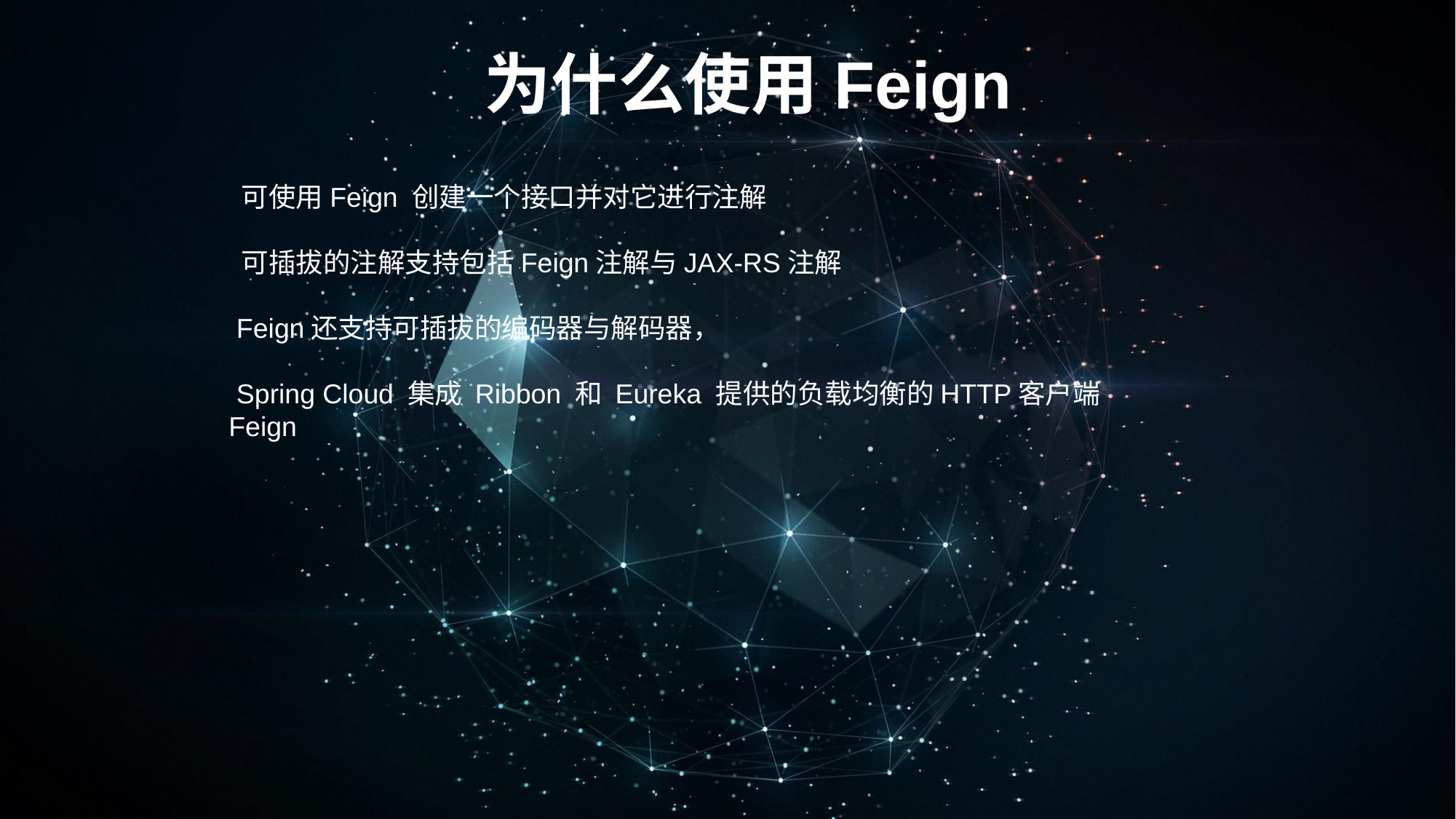

为什么使用Feign

 可使用Feign 创建一个接口并对它进行注解

 可插拔的注解支持包括Feign注解与JAX-RS注解

 Feign还支持可插拔的编码器与解码器，

 Spring Cloud 集成 Ribbon 和 Eureka 提供的负载均衡的HTTP客户端 Feign